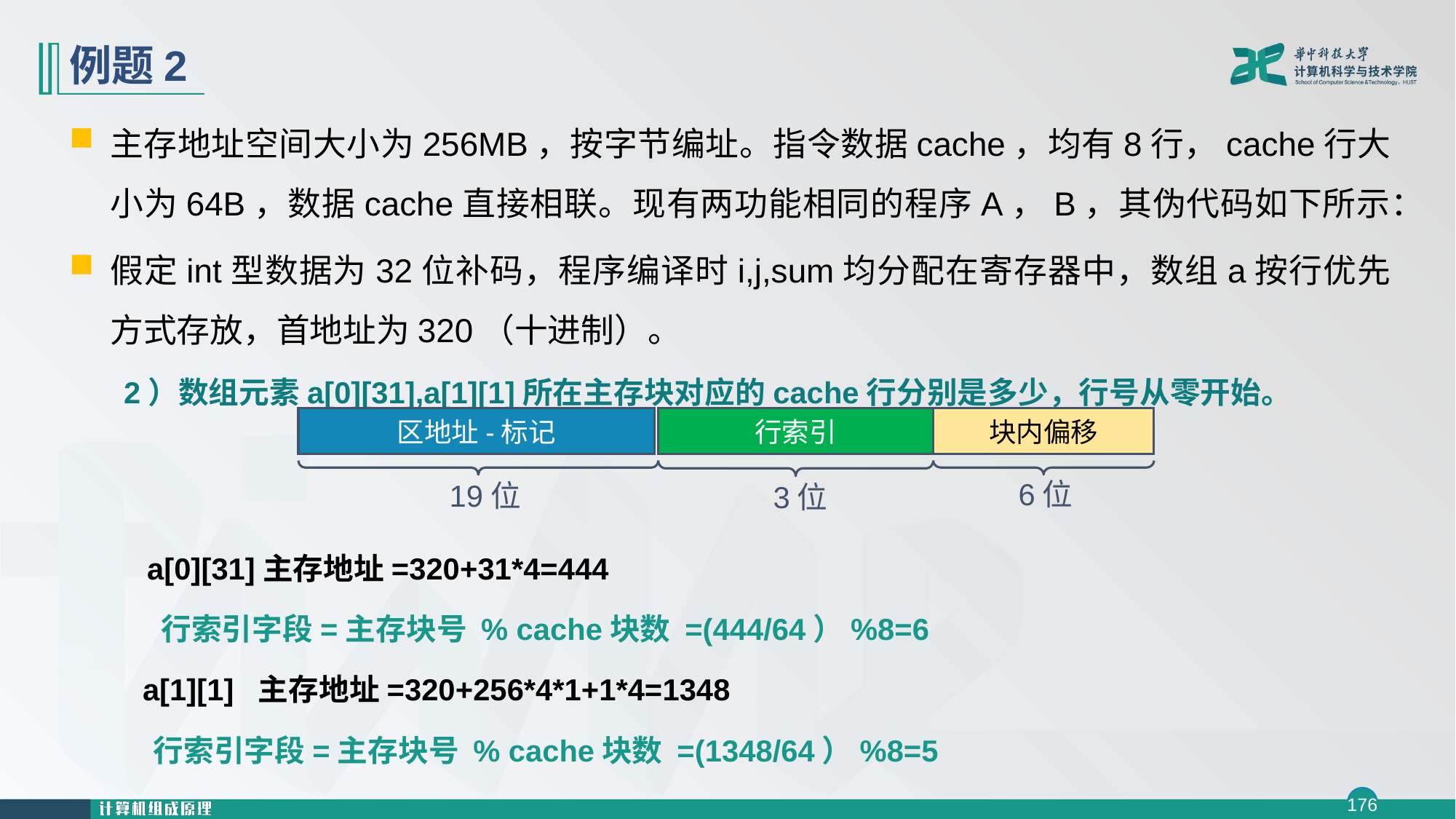

# 例题2
主存地址空间大小为256MB，按字节编址。指令数据cache，均有8行，cache行大小为64B，数据cache直接相联。现有两功能相同的程序A，B，其伪代码如下所示：
假定int型数据为32位补码，程序编译时i,j,sum均分配在寄存器中，数组a按行优先方式存放，首地址为320（十进制）。
2）数组元素a[0][31],a[1][1]所在主存块对应的cache行分别是多少，行号从零开始。

区地址-标记
行索引
块内偏移
6位
19位
3位
a[0][31]主存地址=320+31*4=444
 行索引字段=主存块号 % cache块数 =(444/64）%8=6
      a[1][1]  主存地址=320+256*4*1+1*4=1348
      行索引字段=主存块号 % cache块数 =(1348/64）%8=5